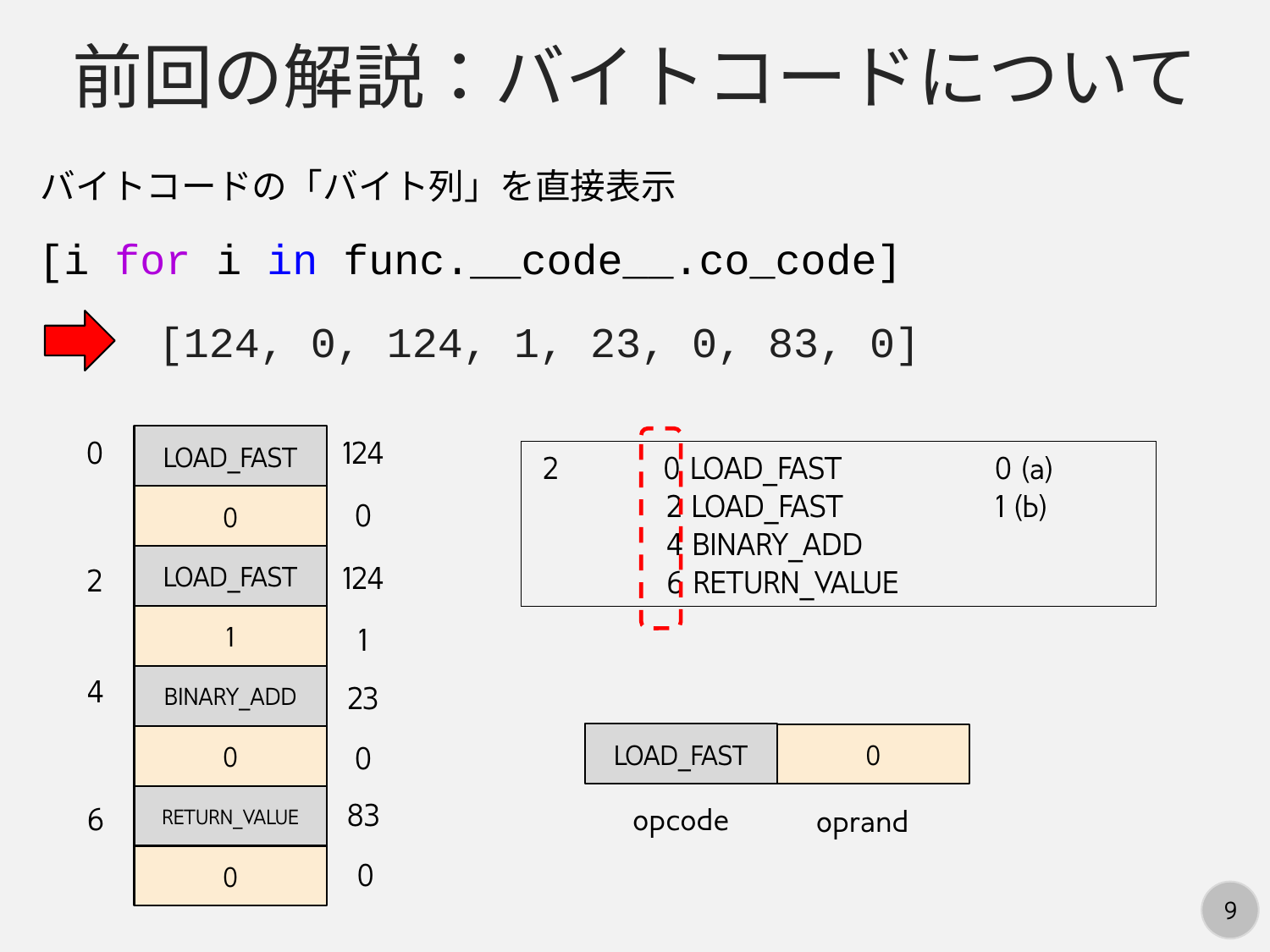

前回の解説：バイトコードについて
バイトコードの「バイト列」を直接表示
[i for i in func.__code__.co_code]
[124, 0, 124, 1, 23, 0, 83, 0]

0
LOAD_FAST
124

 2           0 LOAD_FAST                0 (a)
              2 LOAD_FAST                1 (b)
              4 BINARY_ADD
              6 RETURN_VALUE
0
0
LOAD_FAST
124
2
1
1
4
BINARY_ADD
23
LOAD_FAST
0
0
0
RETURN_VALUE
83
6
opcode
oprand
0
0